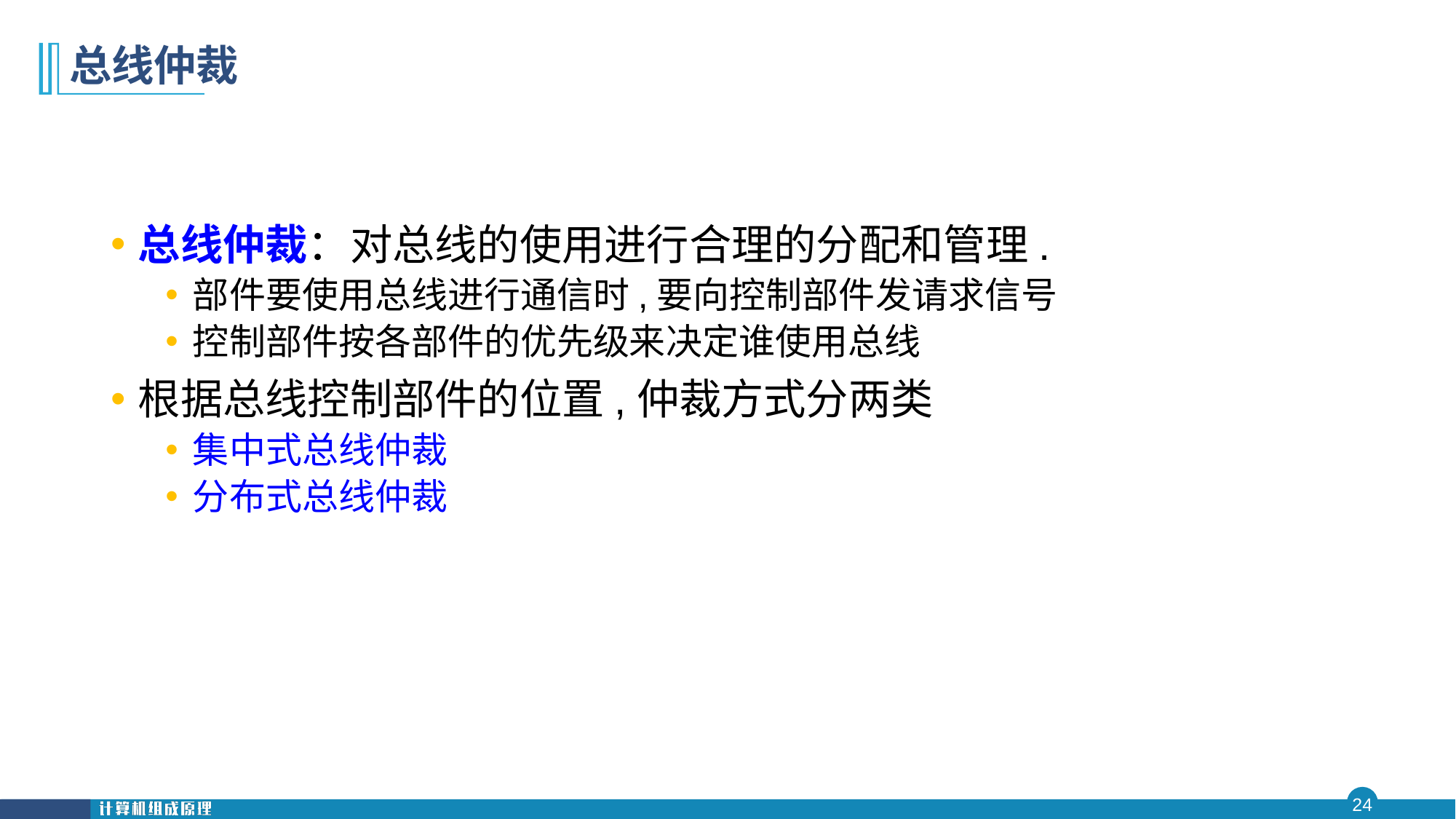

# 总线仲裁
总线仲裁：对总线的使用进行合理的分配和管理.
部件要使用总线进行通信时,要向控制部件发请求信号
控制部件按各部件的优先级来决定谁使用总线
根据总线控制部件的位置,仲裁方式分两类
集中式总线仲裁
分布式总线仲裁